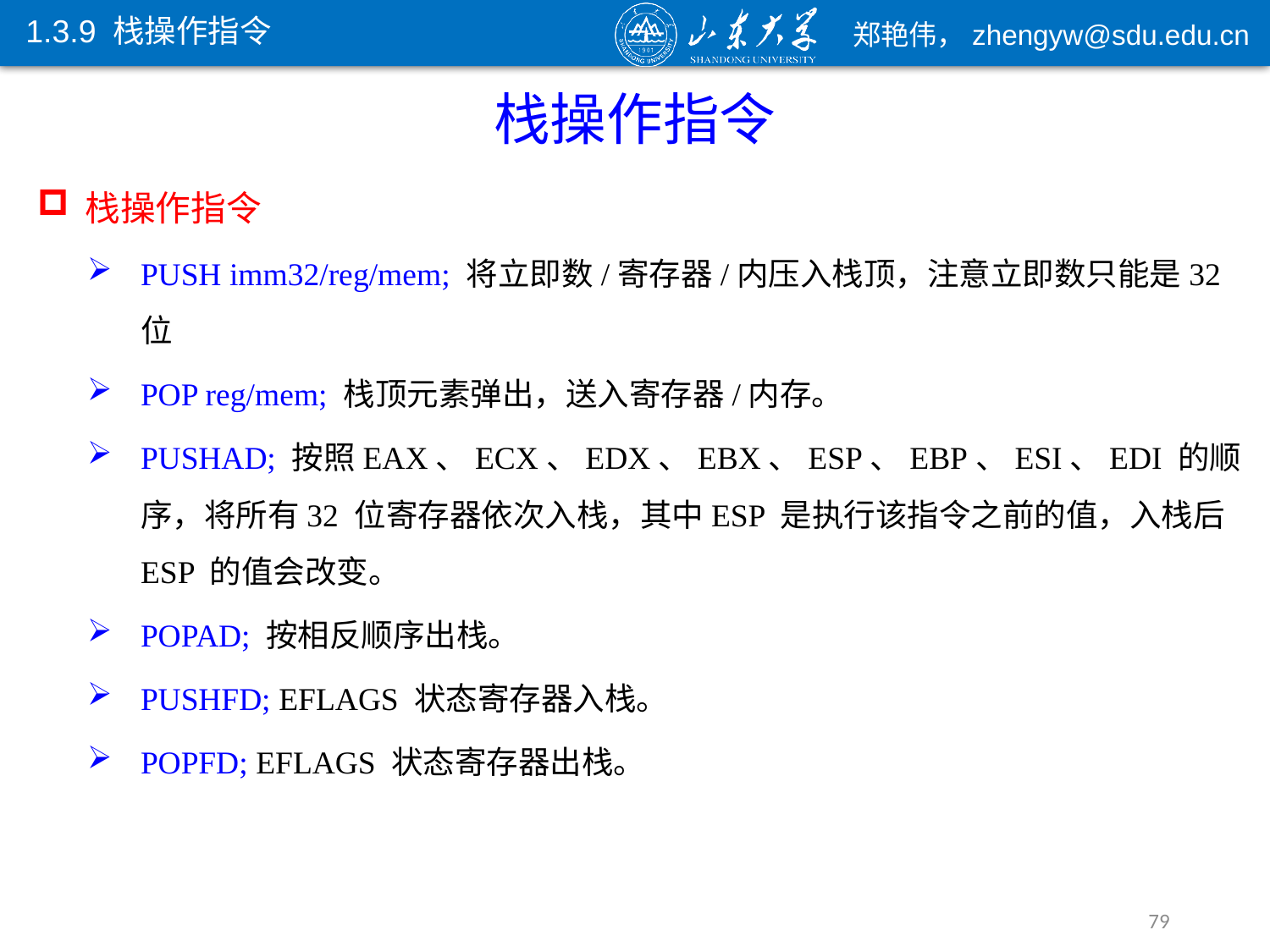

1.3.9 栈操作指令
栈操作指令
栈操作指令
PUSH imm32/reg/mem; 将立即数/寄存器/内压入栈顶，注意立即数只能是32 位
POP reg/mem; 栈顶元素弹出，送入寄存器/内存。
PUSHAD; 按照EAX、ECX、EDX、EBX、ESP、EBP、ESI、EDI 的顺序，将所有32 位寄存器依次入栈，其中ESP 是执行该指令之前的值，入栈后ESP 的值会改变。
POPAD; 按相反顺序出栈。
PUSHFD; EFLAGS 状态寄存器入栈。
POPFD; EFLAGS 状态寄存器出栈。
79